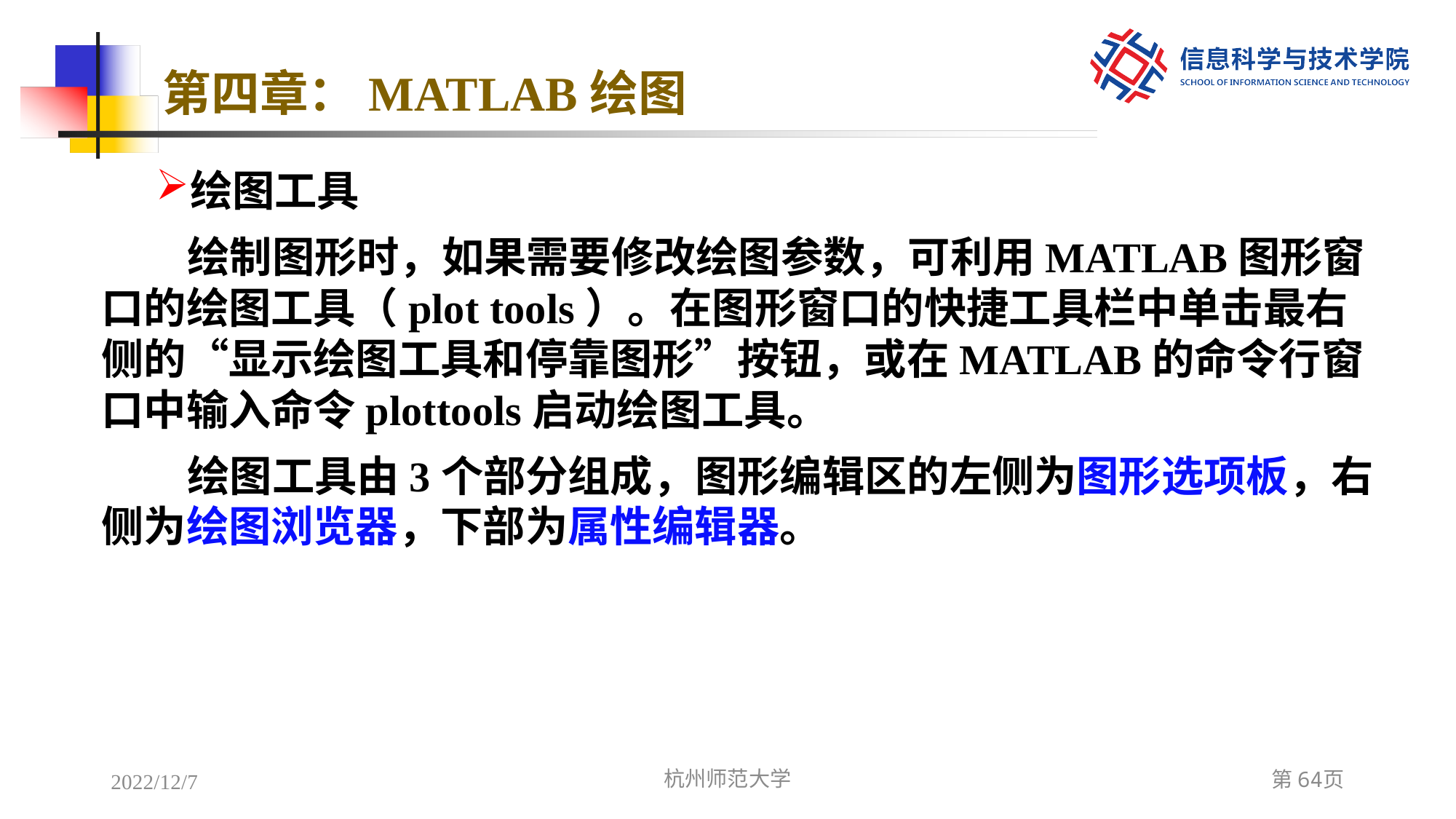

# 第四章：MATLAB绘图
绘图工具
绘制图形时，如果需要修改绘图参数，可利用MATLAB图形窗口的绘图工具（plot tools）。在图形窗口的快捷工具栏中单击最右侧的“显示绘图工具和停靠图形”按钮，或在MATLAB的命令行窗口中输入命令plottools启动绘图工具。
绘图工具由3个部分组成，图形编辑区的左侧为图形选项板，右侧为绘图浏览器，下部为属性编辑器。
2022/12/7
杭州师范大学
第64页